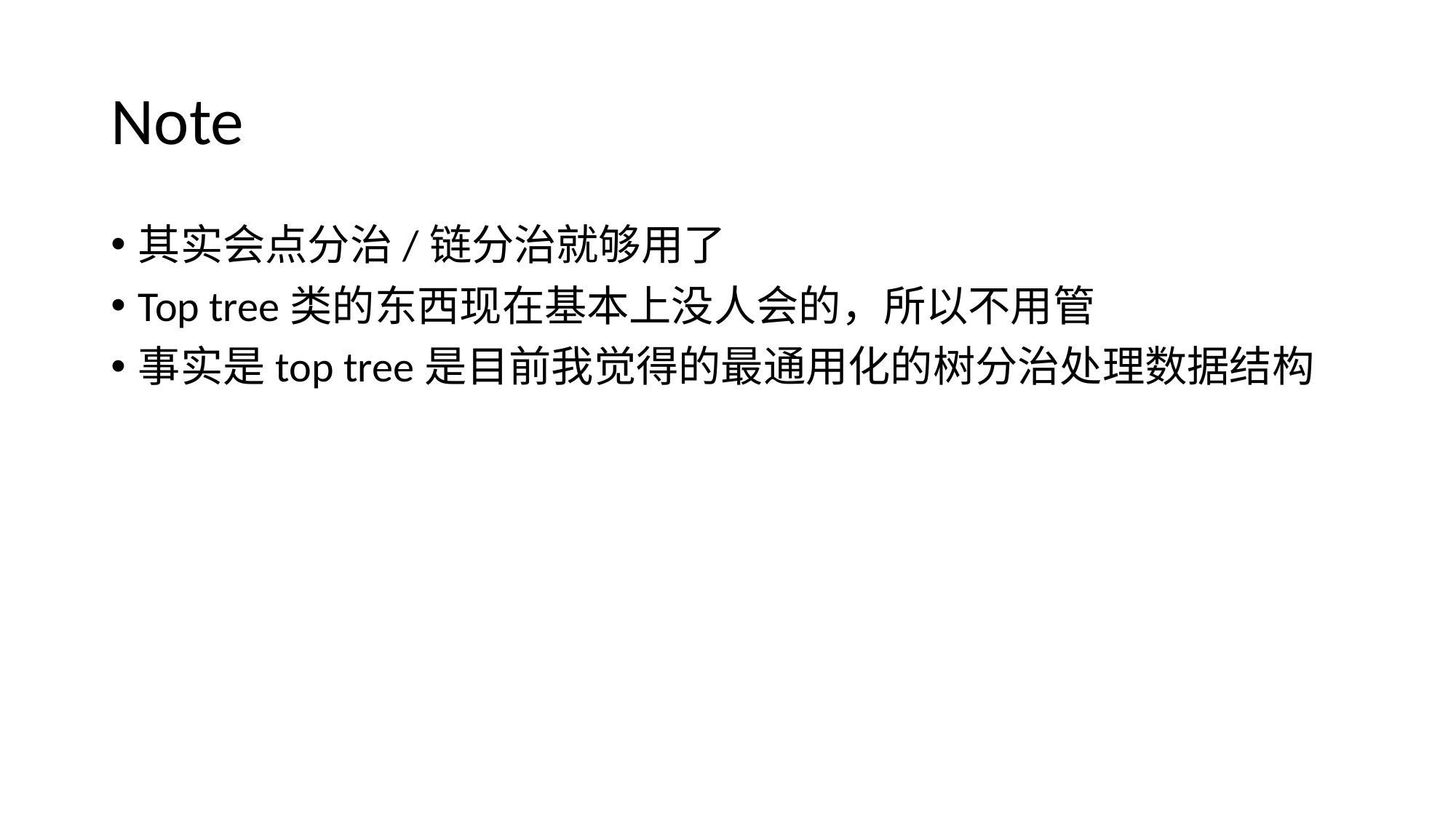

# Note
其实会点分治/链分治就够用了
Top tree类的东西现在基本上没人会的，所以不用管
事实是top tree是目前我觉得的最通用化的树分治处理数据结构